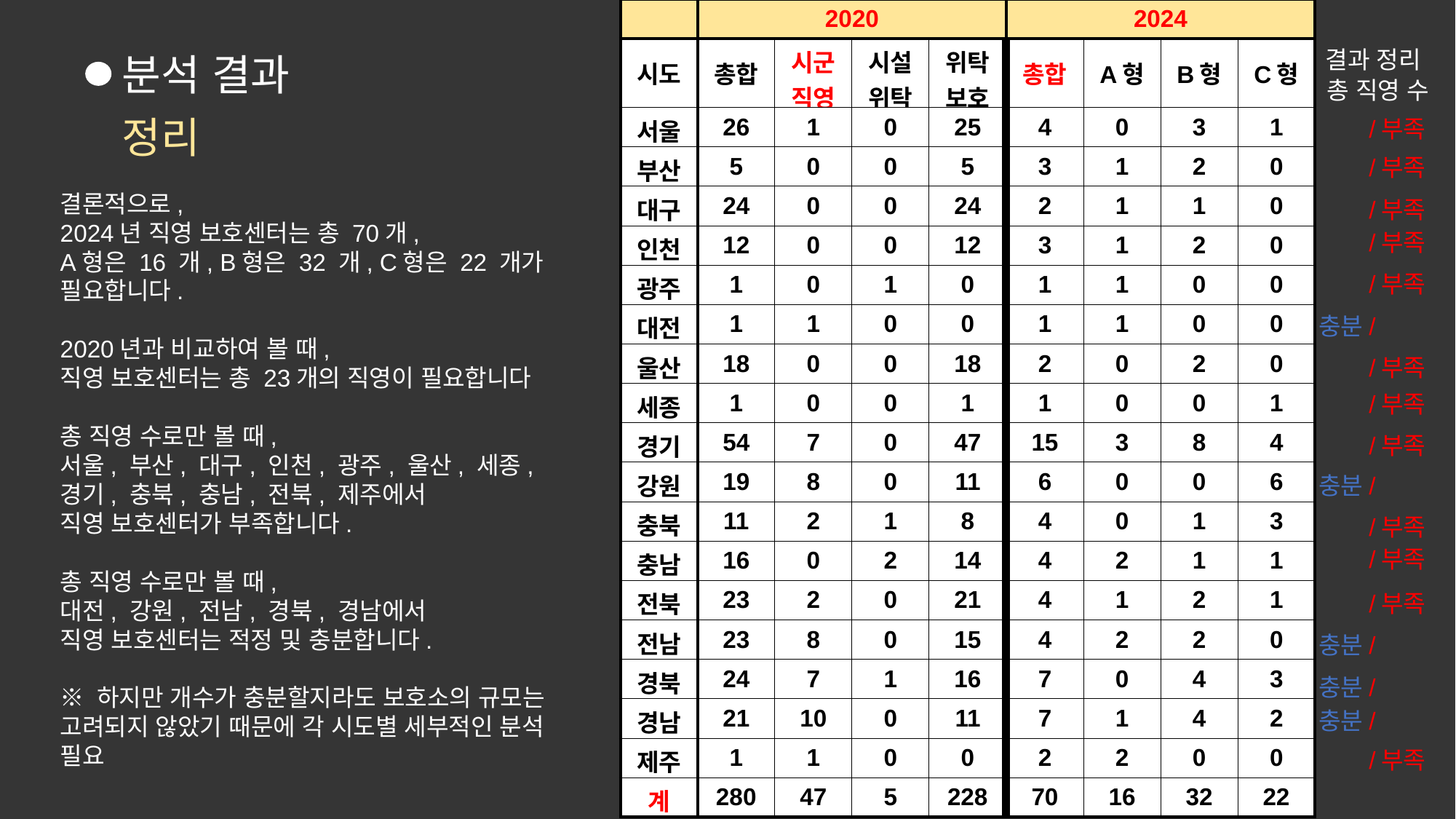

활용
|  | 2020 |  |  |  | 2024 | 예상 일 최대 유기동물 수 합 |  |  |
| --- | --- | --- | --- | --- | --- | --- | --- | --- |
| 시도 | 총합 | 시군직영 | 시설위탁 | 위탁보호 | 총합 | A형 | B형 | C형 |
| 서울 | 26 | 1 | 0 | 25 | 4 | 0 | 3 | 1 |
| 부산 | 5 | 0 | 0 | 5 | 3 | 1 | 2 | 0 |
| 대구 | 24 | 0 | 0 | 24 | 2 | 1 | 1 | 0 |
| 인천 | 12 | 0 | 0 | 12 | 3 | 1 | 2 | 0 |
| 광주 | 1 | 0 | 1 | 0 | 1 | 1 | 0 | 0 |
| 대전 | 1 | 1 | 0 | 0 | 1 | 1 | 0 | 0 |
| 울산 | 18 | 0 | 0 | 18 | 2 | 0 | 2 | 0 |
| 세종 | 1 | 0 | 0 | 1 | 1 | 0 | 0 | 1 |
| 경기 | 54 | 7 | 0 | 47 | 15 | 3 | 8 | 4 |
| 강원 | 19 | 8 | 0 | 11 | 6 | 0 | 0 | 6 |
| 충북 | 11 | 2 | 1 | 8 | 4 | 0 | 1 | 3 |
| 충남 | 16 | 0 | 2 | 14 | 4 | 2 | 1 | 1 |
| 전북 | 23 | 2 | 0 | 21 | 4 | 1 | 2 | 1 |
| 전남 | 23 | 8 | 0 | 15 | 4 | 2 | 2 | 0 |
| 경북 | 24 | 7 | 1 | 16 | 7 | 0 | 4 | 3 |
| 경남 | 21 | 10 | 0 | 11 | 7 | 1 | 4 | 2 |
| 제주 | 1 | 1 | 0 | 0 | 2 | 2 | 0 | 0 |
| 계 | 280 | 47 | 5 | 228 | 70 | 16 | 32 | 22 |
결과 정리
분석 결과

총 직영 수
정리
충분/부족
충분/부족
결론적으로,
2024년 직영 보호센터는 총 70개,
A형은 16 개, B형은 32 개, C형은 22 개가
필요합니다.

2020년과 비교하여 볼 때,
직영 보호센터는 총 23개의 직영이 필요합니다

총 직영 수로만 볼 때,
서울, 부산, 대구, 인천, 광주, 울산, 세종, 경기, 충북, 충남, 전북, 제주에서
직영 보호센터가 부족합니다.

총 직영 수로만 볼 때,
대전, 강원, 전남, 경북, 경남에서
직영 보호센터는 적정 및 충분합니다.

※ 하지만 개수가 충분할지라도 보호소의 규모는 고려되지 않았기 때문에 각 시도별 세부적인 분석 필요
충분/부족
충분/부족
충분/부족
충분/부족
충분/부족
충분/부족
충분/부족
충분/부족
충분/부족
충분/부족
충분/부족
충분/부족
충분/부족
충분/부족
충분/부족